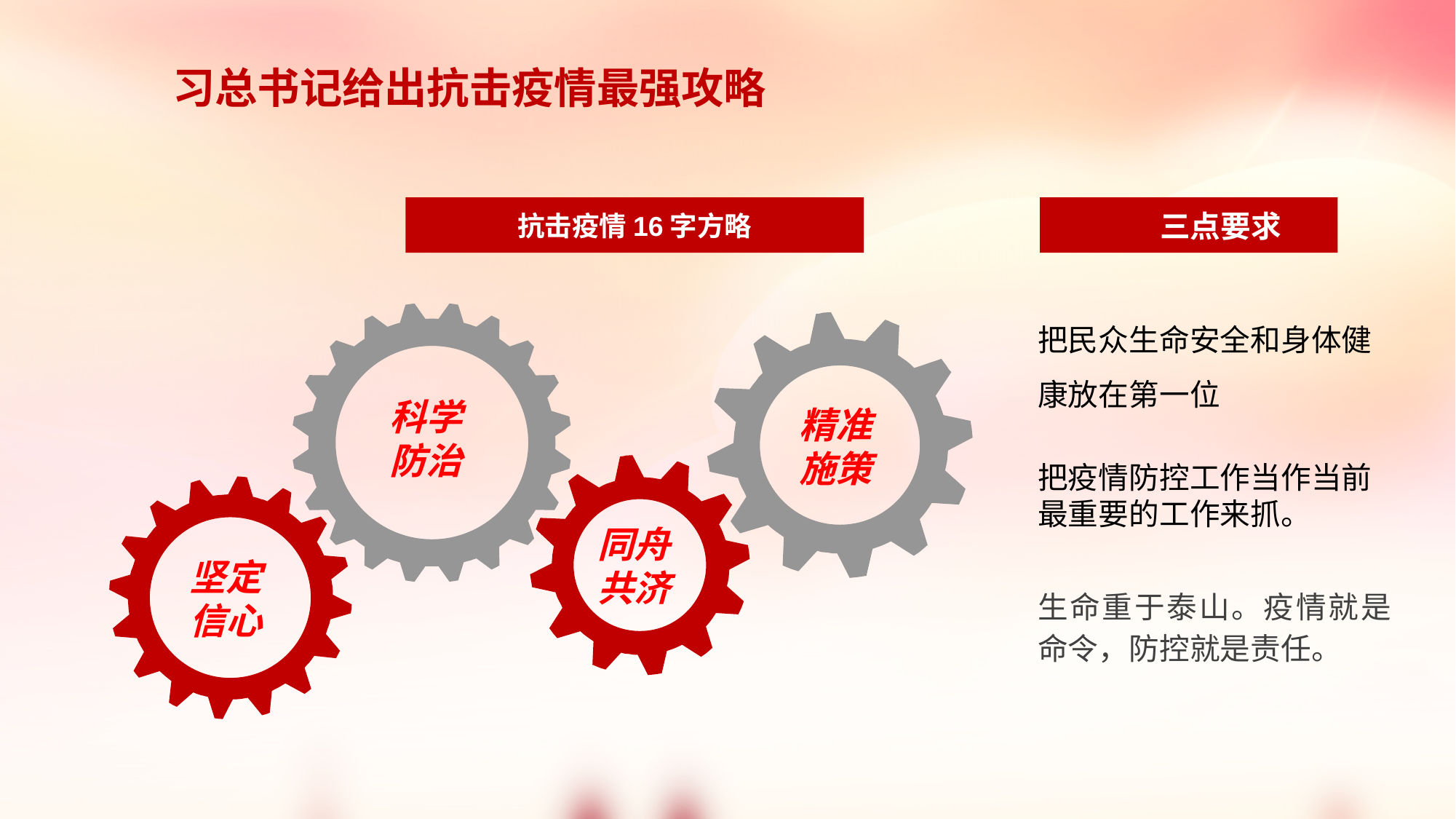

习总书记给出抗击疫情最强攻略
	三点要求
抗击疫情16字方略
把民众生命安全和身体健康放在第一位

科学
防治
精准
施策
把疫情防控工作当作当前最重要的工作来抓。

同舟
共济
坚定
信心
生命重于泰山。疫情就是命令，防控就是责任。